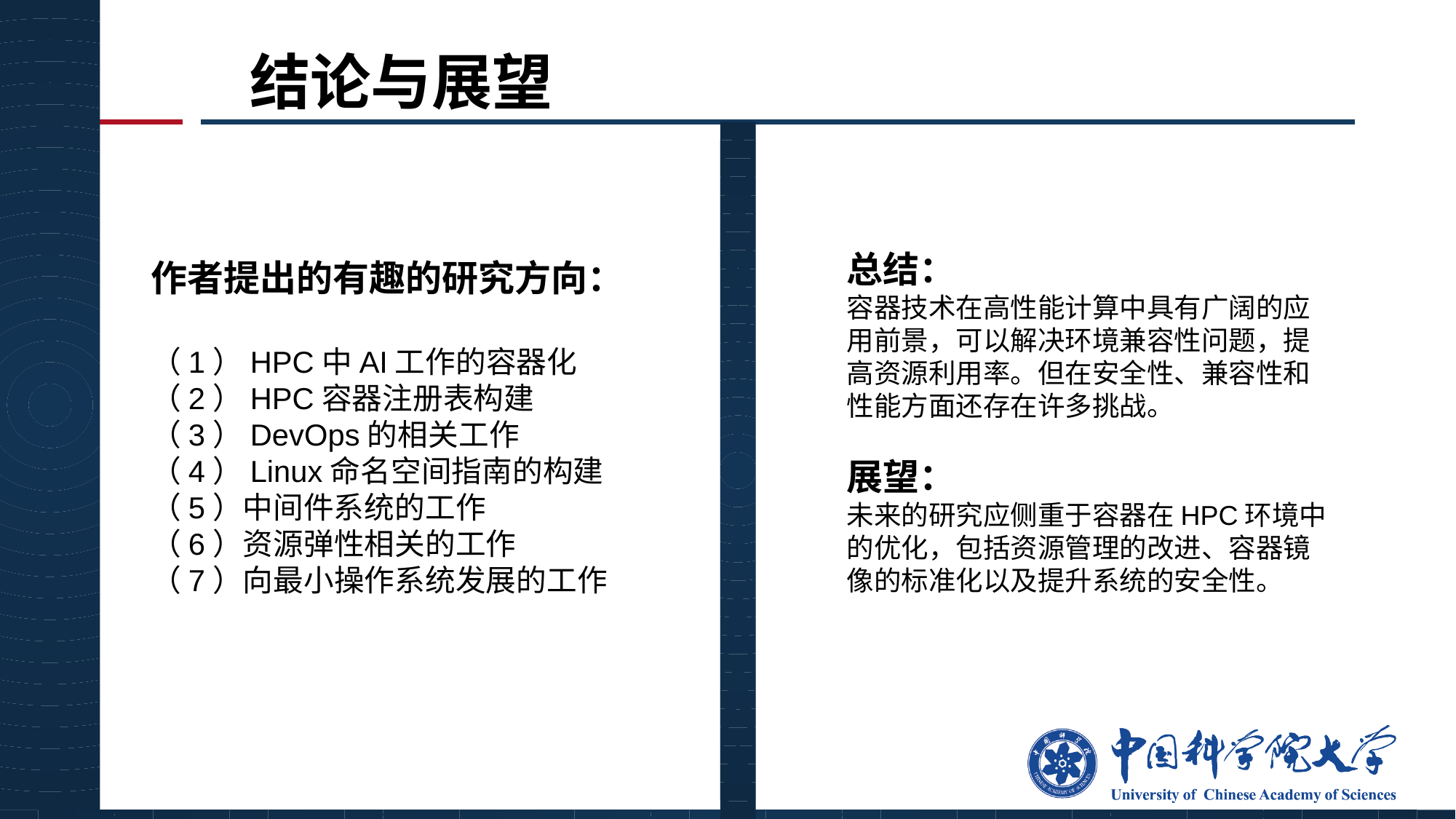

# 结论与展望

总结：
容器技术在高性能计算中具有广阔的应用前景，可以解决环境兼容性问题，提高资源利用率。但在安全性、兼容性和性能方面还存在许多挑战。

展望：
未来的研究应侧重于容器在HPC环境中的优化，包括资源管理的改进、容器镜像的标准化以及提升系统的安全性。
作者提出的有趣的研究方向：

（1）HPC中AI工作的容器化
（2）HPC容器注册表构建
（3）DevOps的相关工作
（4）Linux命名空间指南的构建
（5）中间件系统的工作
（6）资源弹性相关的工作
（7）向最小操作系统发展的工作